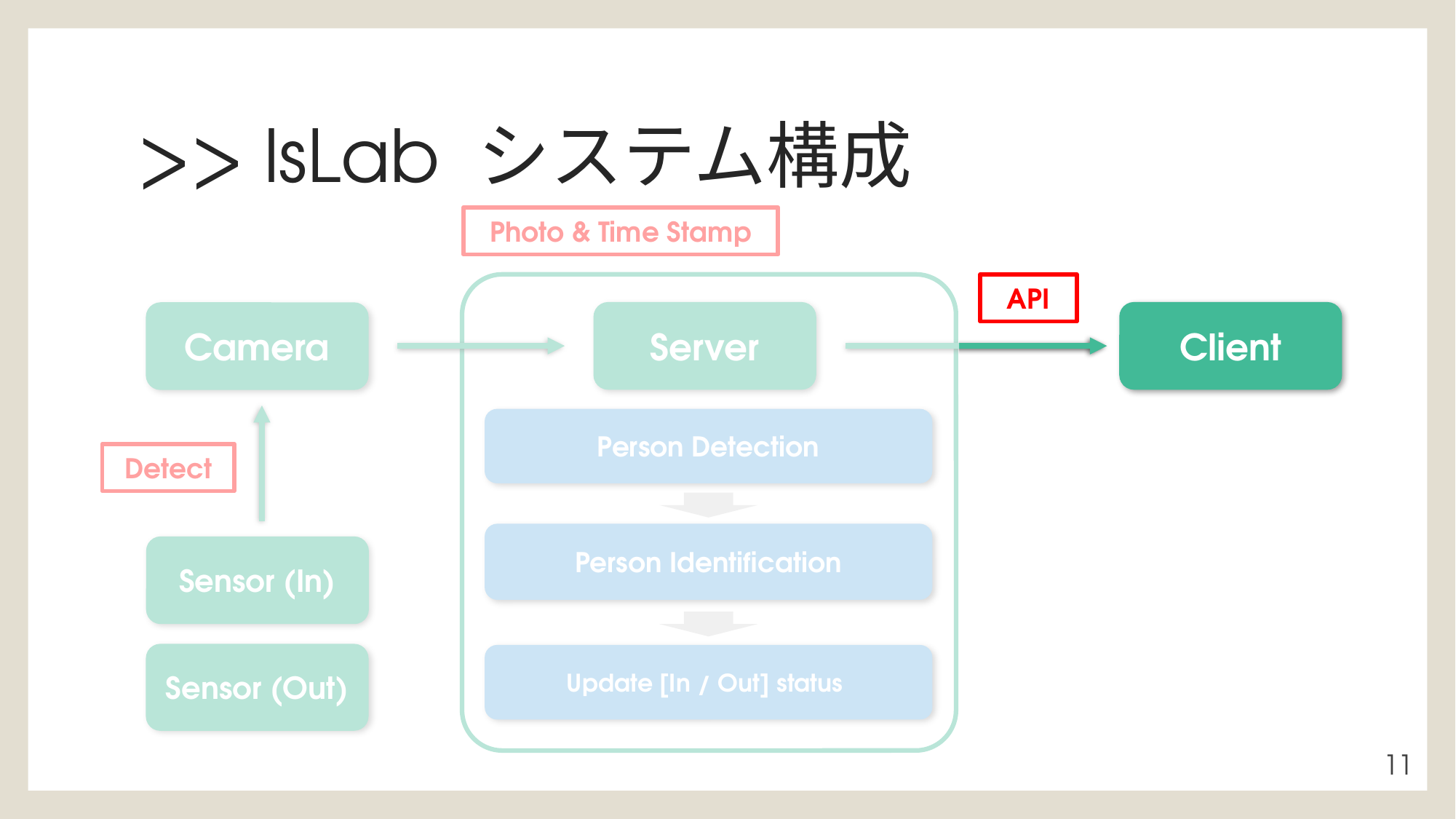

# >> lsLab システム構成

Photo & Time Stamp

API
Server
Client
Camera
Person Detection
Detect

Person Identification
Sensor (In)

Sensor (Out)
Update [In / Out] status
11